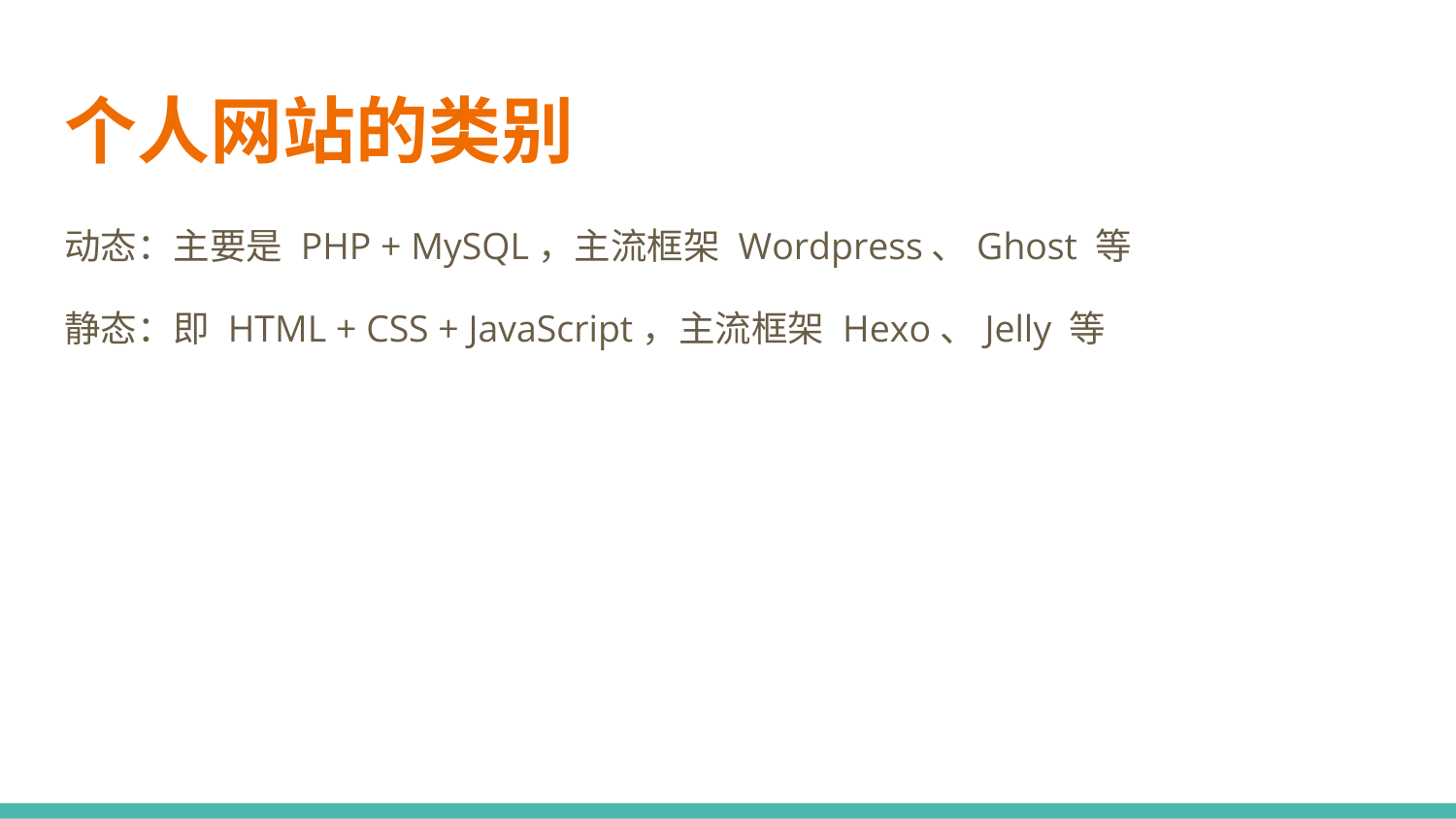

# 个人网站的类别
动态：主要是 PHP + MySQL，主流框架 Wordpress、Ghost 等
静态：即 HTML + CSS + JavaScript，主流框架 Hexo、Jelly 等